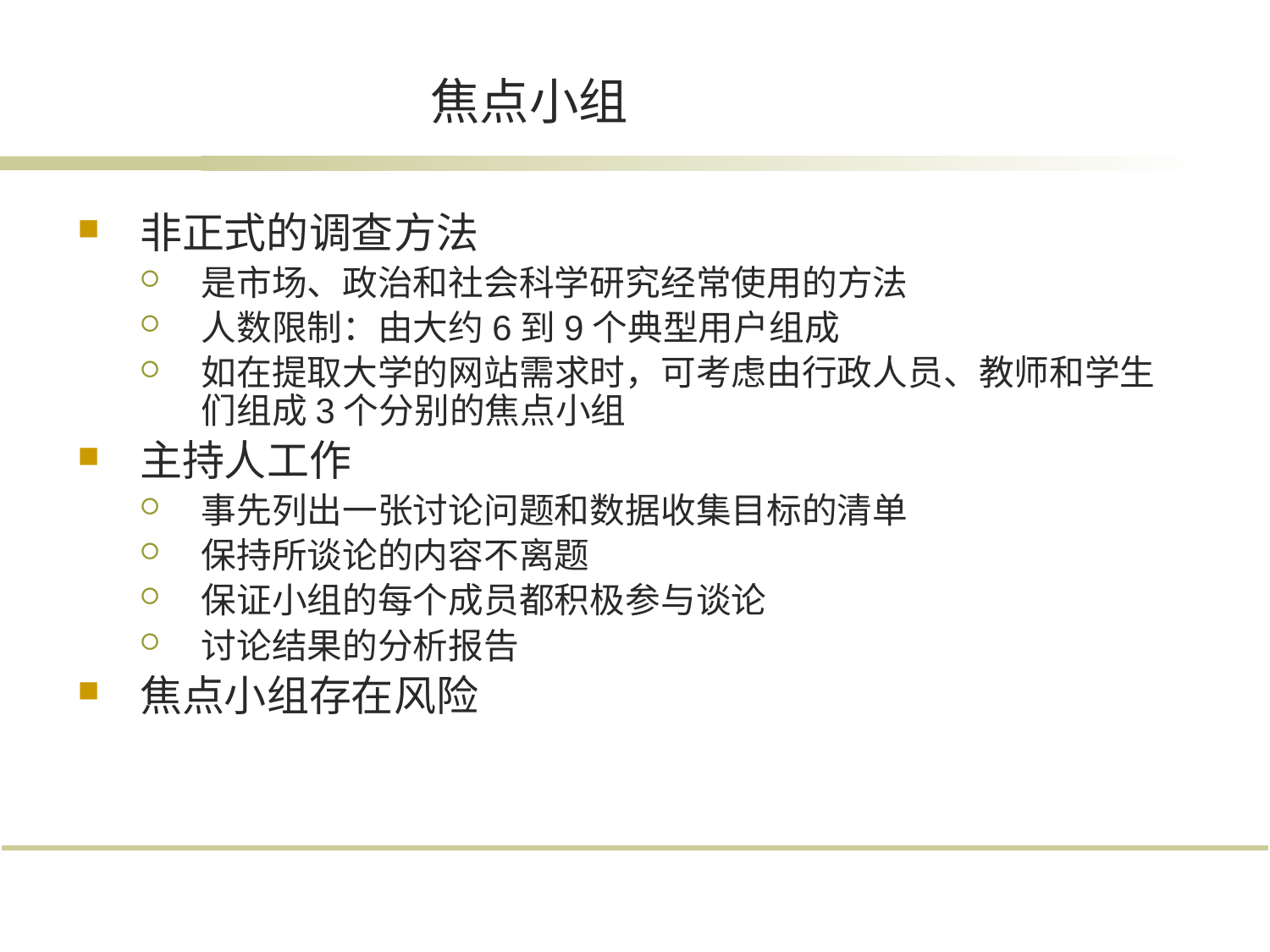

# 焦点小组
非正式的调查方法
是市场、政治和社会科学研究经常使用的方法
人数限制：由大约6到9个典型用户组成
如在提取大学的网站需求时，可考虑由行政人员、教师和学生们组成3个分别的焦点小组
主持人工作
事先列出一张讨论问题和数据收集目标的清单
保持所谈论的内容不离题
保证小组的每个成员都积极参与谈论
讨论结果的分析报告
焦点小组存在风险